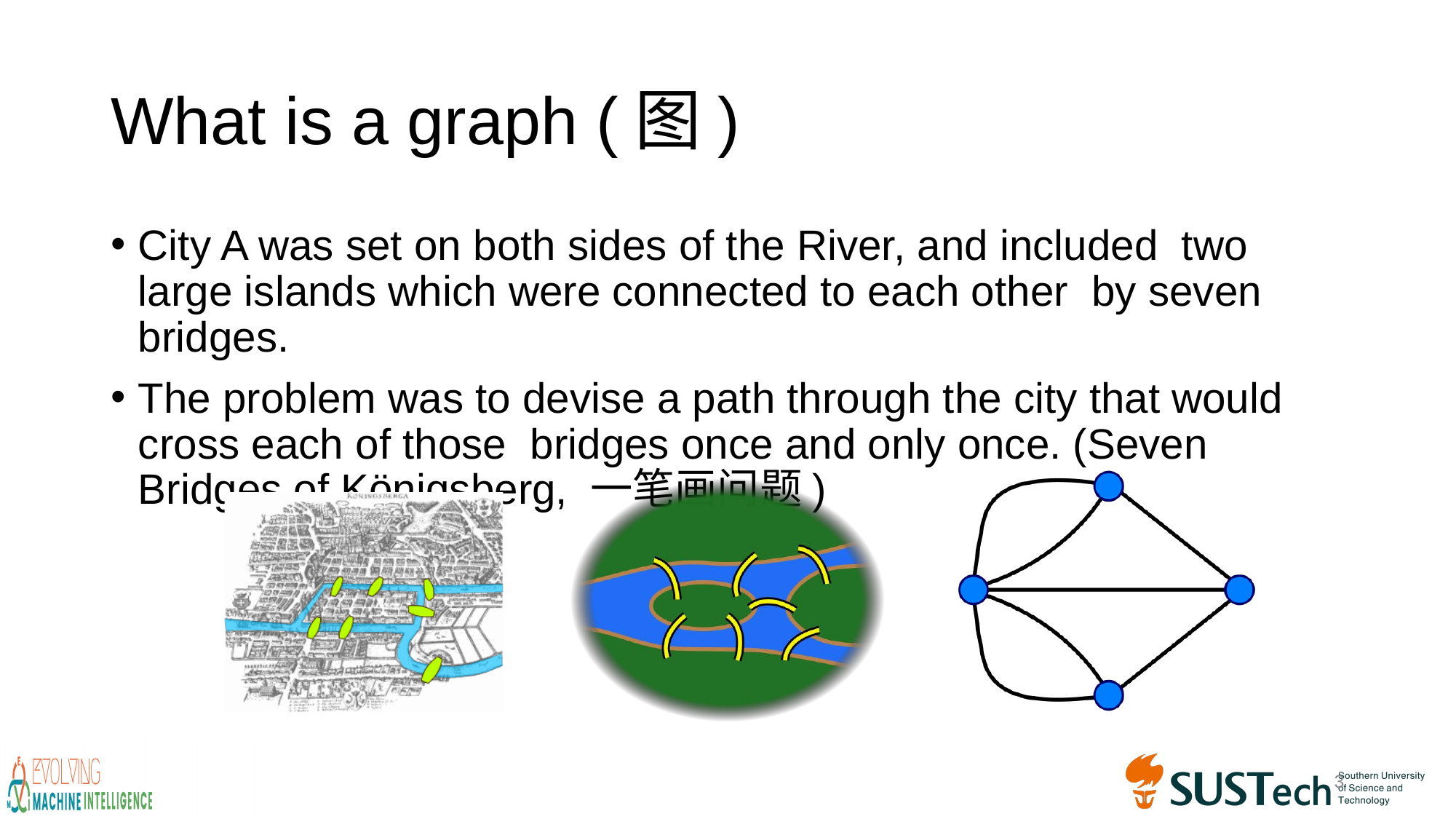

# What is a graph (图)
City A was set on both sides of the River, and included  two large islands which were connected to each other  by seven bridges.
The problem was to devise a path through the city that would cross each of those  bridges once and only once. (Seven Bridges of Königsberg, 一笔画问题)

3